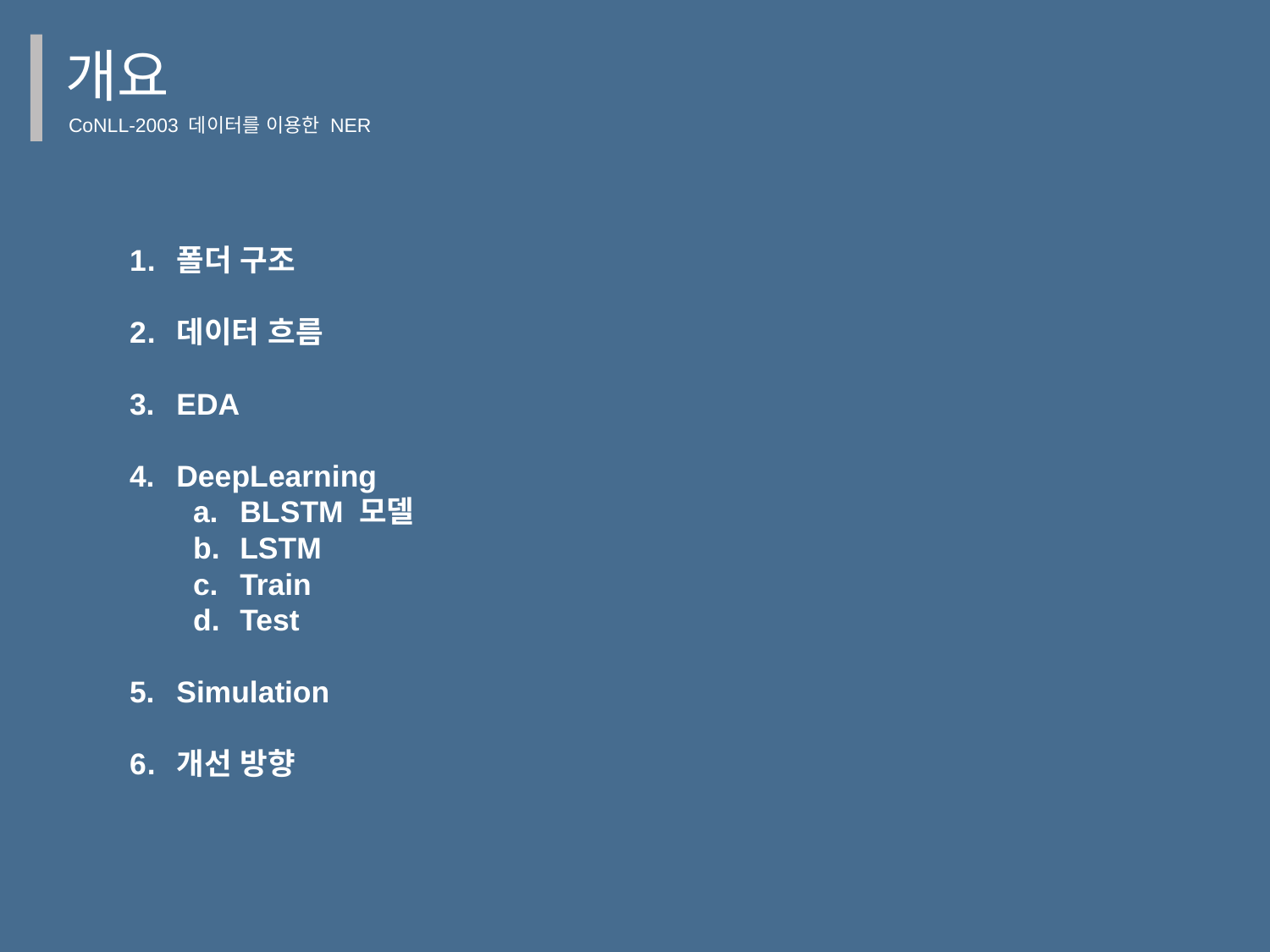

개요
CoNLL-2003 데이터를 이용한 NER
폴더 구조

데이터 흐름

EDA

DeepLearning
BLSTM 모델
LSTM
Train
Test

Simulation

개선 방향